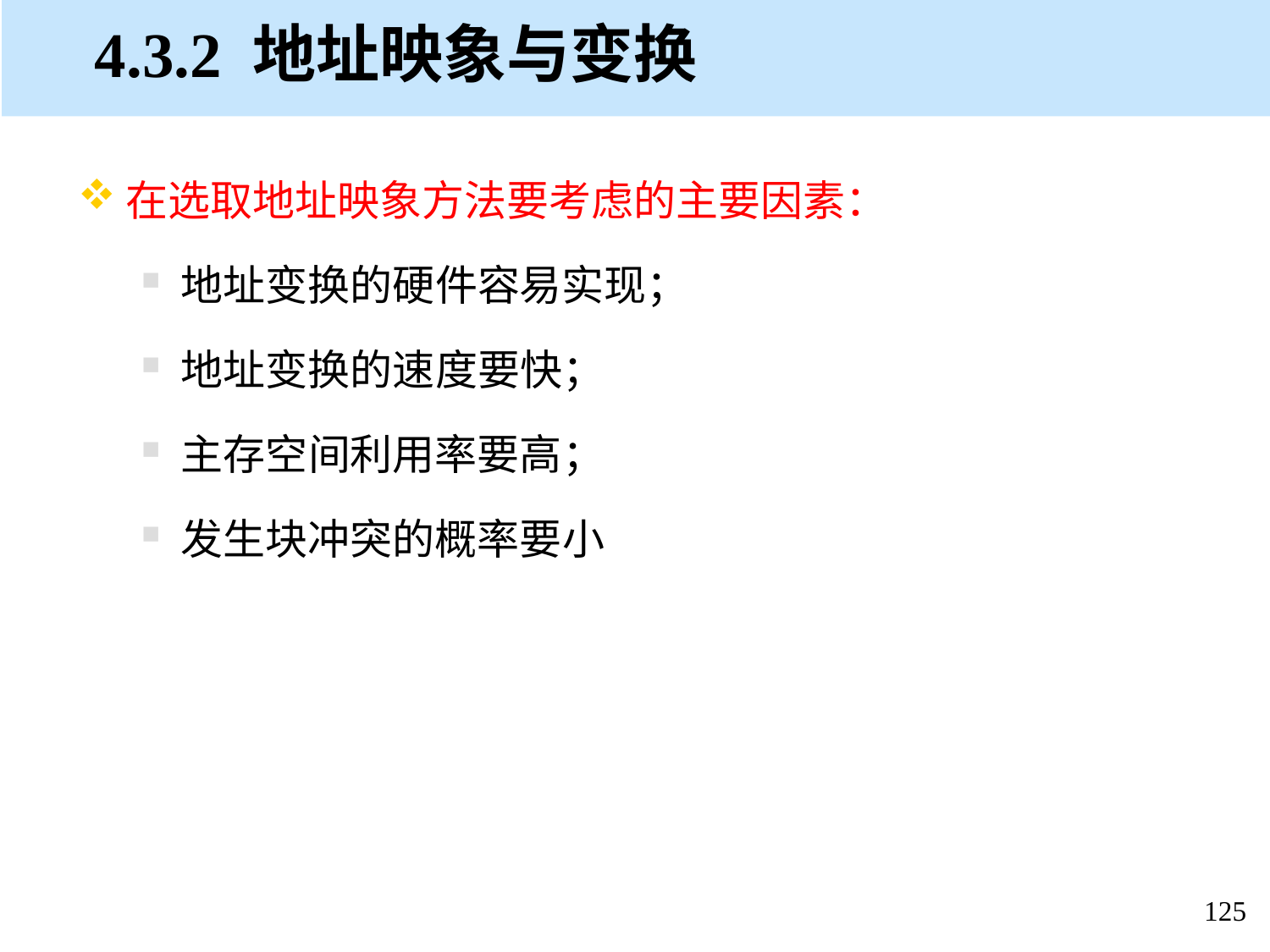

# 4.3.2 地址映象与变换
在选取地址映象方法要考虑的主要因素：
地址变换的硬件容易实现；
地址变换的速度要快；
主存空间利用率要高；
发生块冲突的概率要小